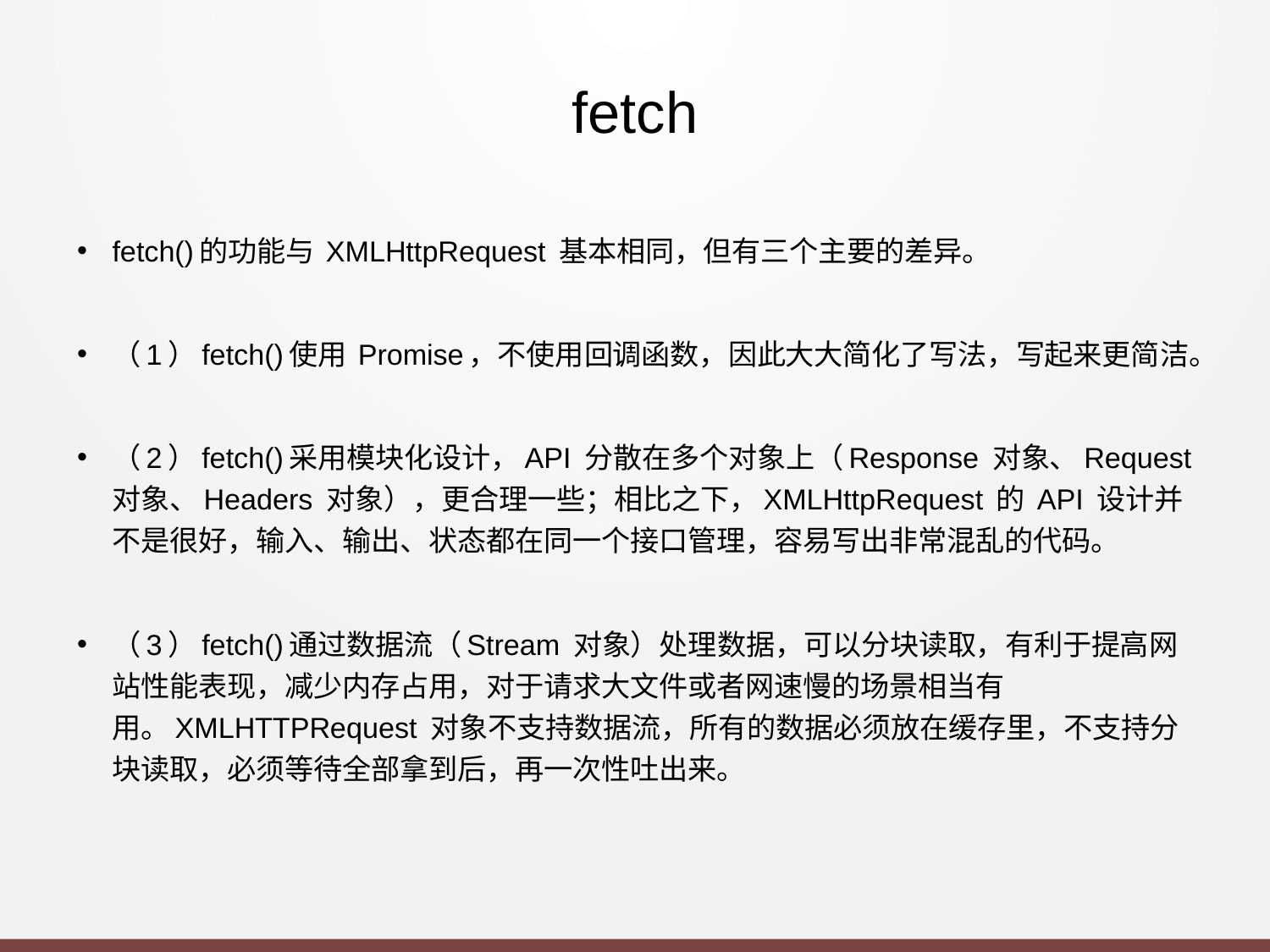

# fetch
fetch()的功能与 XMLHttpRequest 基本相同，但有三个主要的差异。

（1）fetch()使用 Promise，不使用回调函数，因此大大简化了写法，写起来更简洁。

（2）fetch()采用模块化设计，API 分散在多个对象上（Response 对象、Request 对象、Headers 对象），更合理一些；相比之下，XMLHttpRequest 的 API 设计并不是很好，输入、输出、状态都在同一个接口管理，容易写出非常混乱的代码。

（3）fetch()通过数据流（Stream 对象）处理数据，可以分块读取，有利于提高网站性能表现，减少内存占用，对于请求大文件或者网速慢的场景相当有用。XMLHTTPRequest 对象不支持数据流，所有的数据必须放在缓存里，不支持分块读取，必须等待全部拿到后，再一次性吐出来。